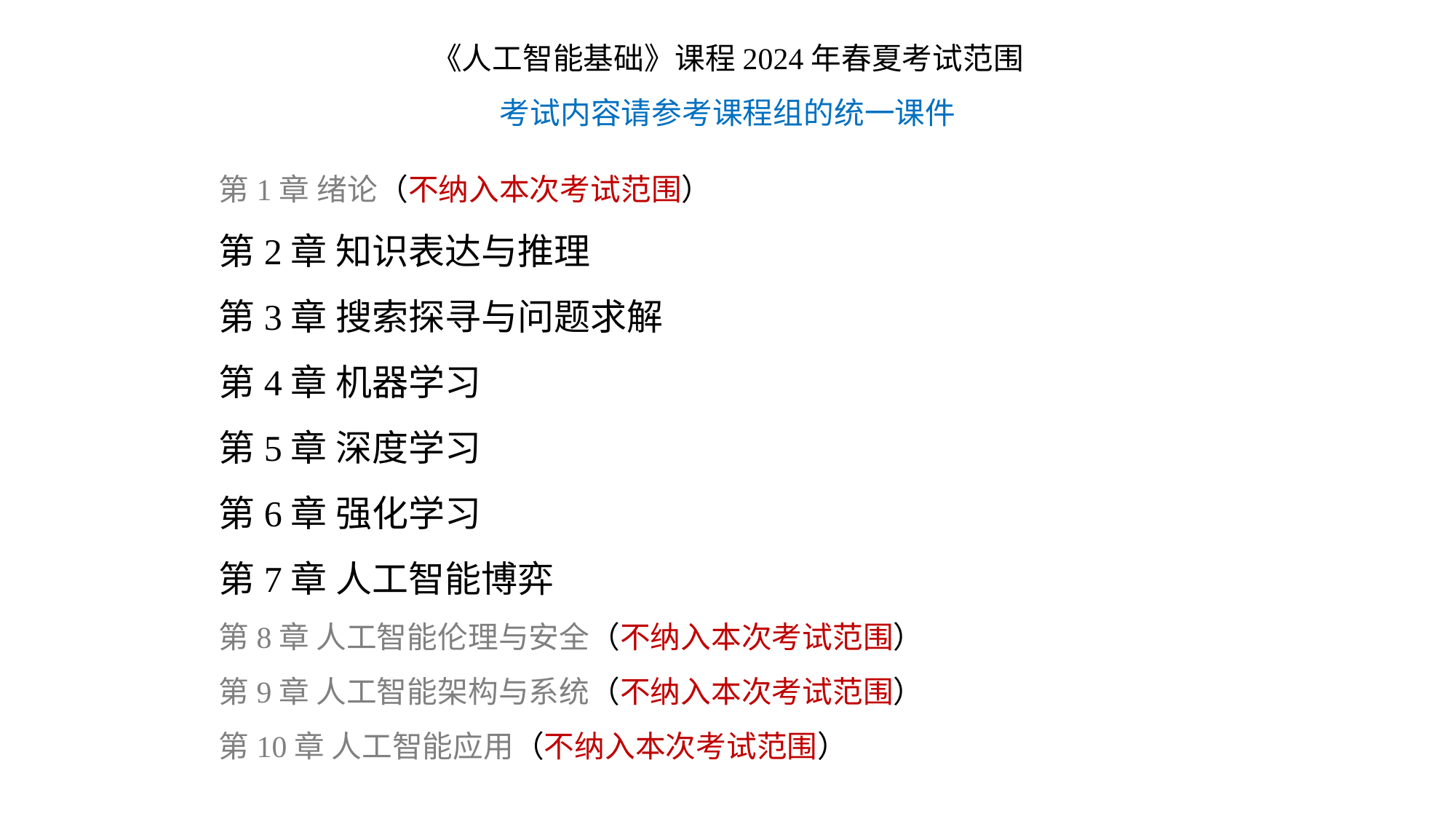

《人工智能基础》课程2024年春夏考试范围
考试内容请参考课程组的统一课件

第1章 绪论（不纳入本次考试范围）
第2章 知识表达与推理
第3章 搜索探寻与问题求解
第4章 机器学习
第5章 深度学习
第6章 强化学习
第7章 人工智能博弈
第8章 人工智能伦理与安全（不纳入本次考试范围）
第9章 人工智能架构与系统（不纳入本次考试范围）
第10章 人工智能应用（不纳入本次考试范围）